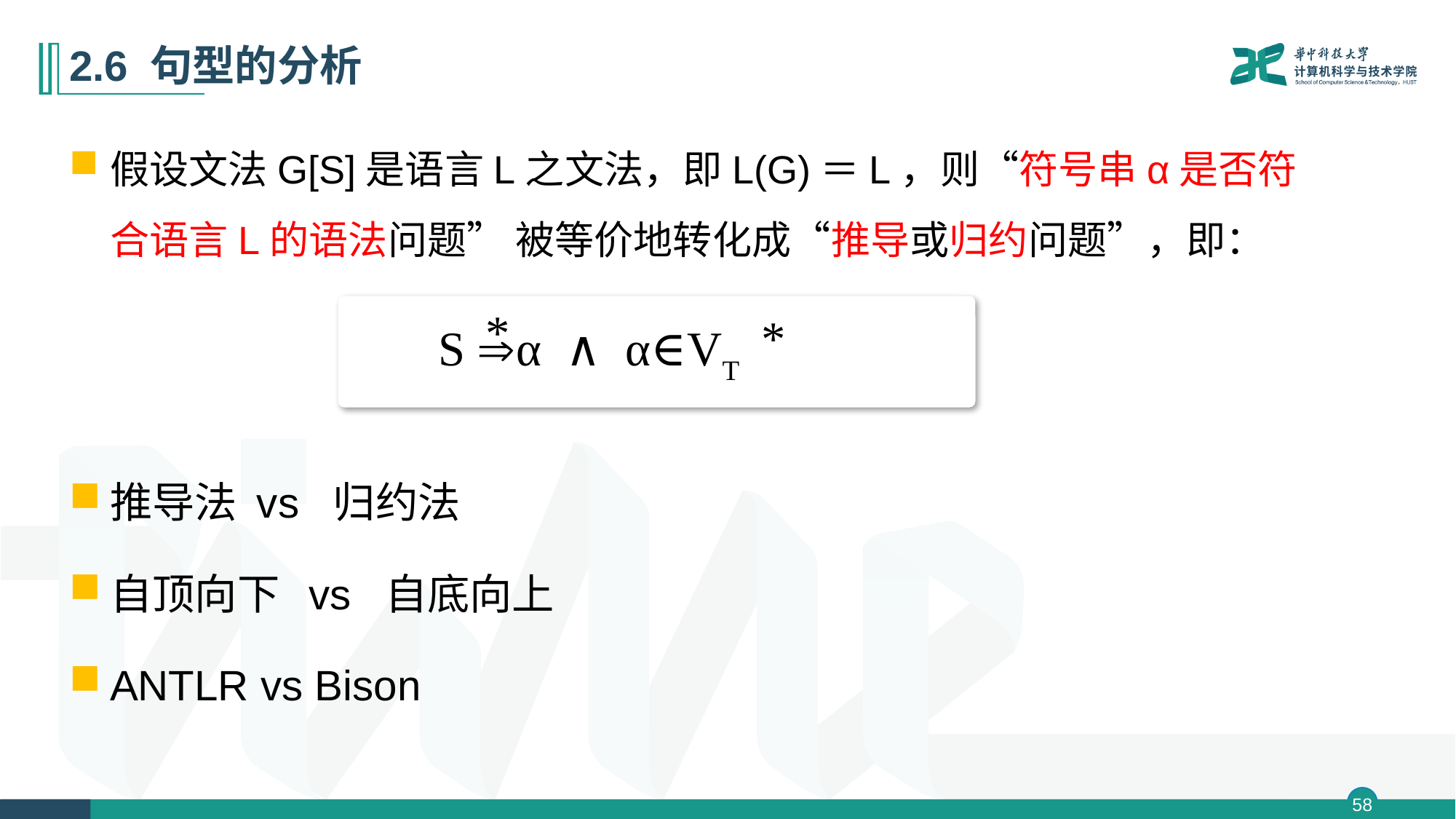

# 2.6 句型的分析
假设文法G[S]是语言L之文法，即L(G)＝L，则“符号串α是否符合语言L的语法问题” 被等价地转化成“推导或归约问题”，即：

推导法 vs  归约法
自顶向下  vs  自底向上
ANTLR vs Bison

*
*

S ⇒α  ∧  α∈VT